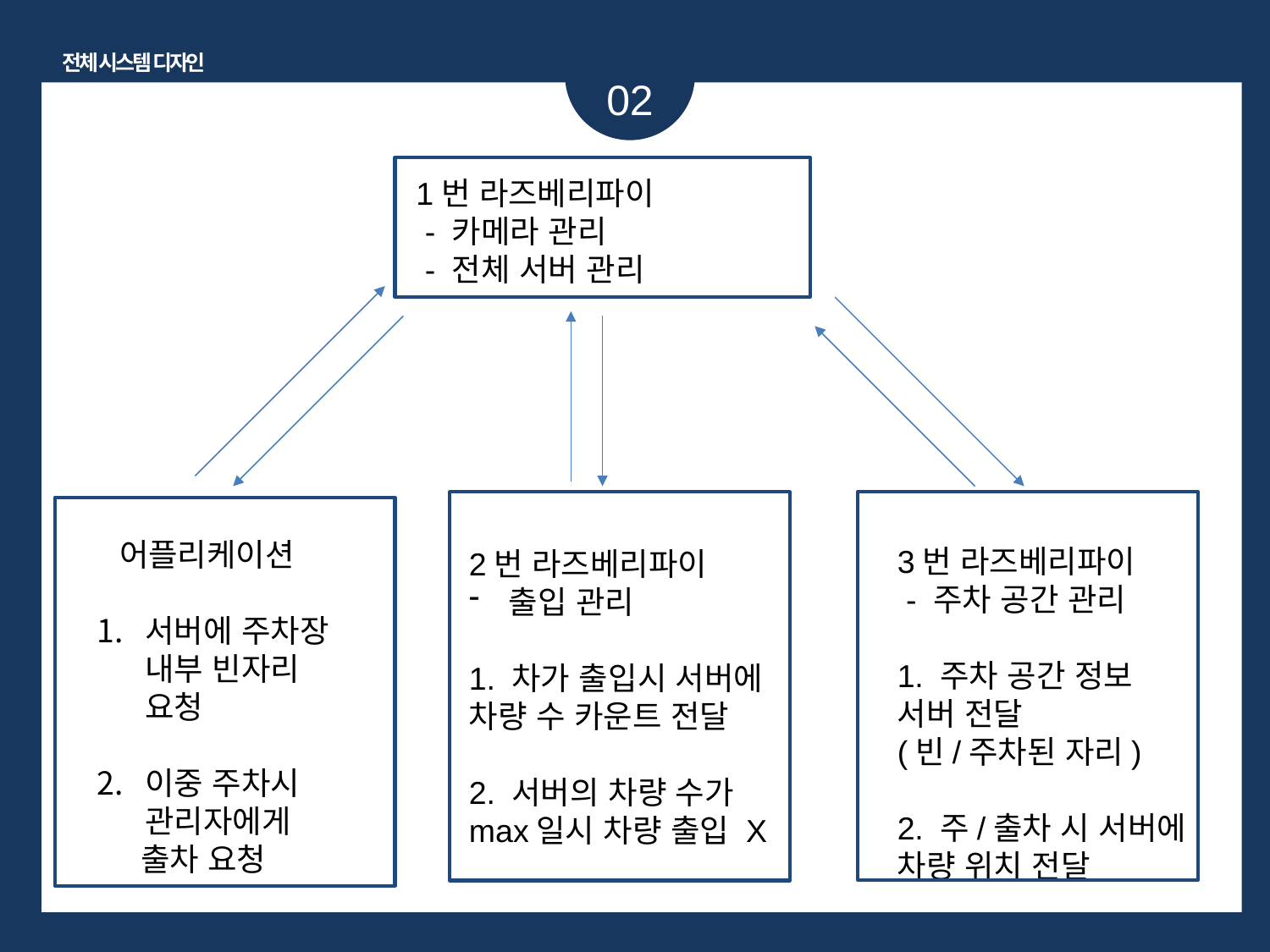

전체 시스템 디자인
02

1번 라즈베리파이
 - 카메라 관리
 - 전체 서버 관리

  어플리케이션

서버에 주차장 내부 빈자리 요청

이중 주차시 관리자에게
    출차 요청
3번 라즈베리파이
 - 주차 공간 관리

1. 주차 공간 정보
서버 전달
(빈/주차된 자리)

2. 주/출차 시 서버에
차량 위치 전달
2번 라즈베리파이
출입 관리

1. 차가 출입시 서버에
차량 수 카운트 전달

2. 서버의 차량 수가
max일시 차량 출입 X